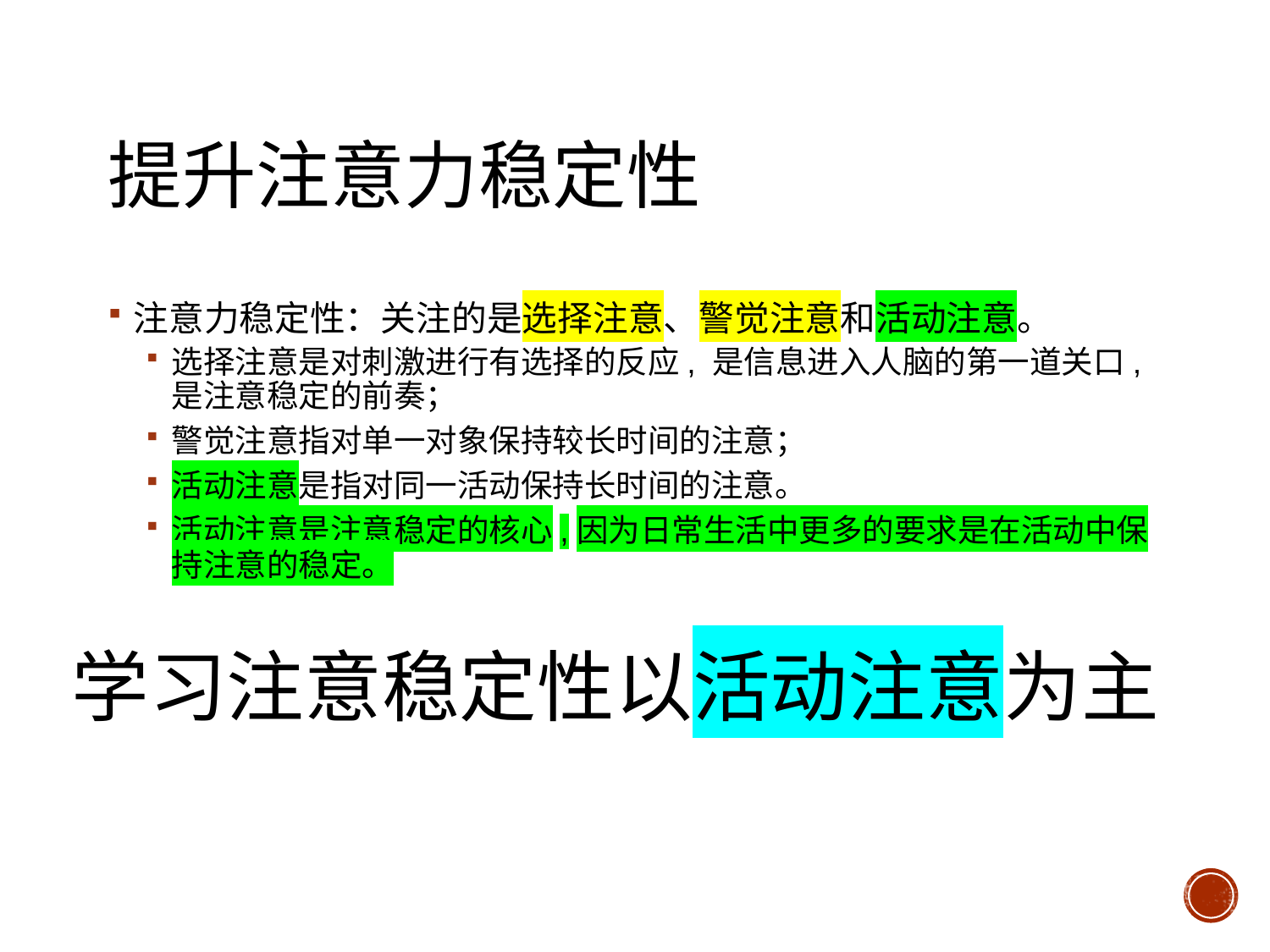

# 提升注意力稳定性
注意力稳定性：关注的是选择注意、警觉注意和活动注意。
选择注意是对刺激进行有选择的反应, 是信息进入人脑的第一道关口, 是注意稳定的前奏；
警觉注意指对单一对象保持较长时间的注意；
活动注意是指对同一活动保持长时间的注意。
活动注意是注意稳定的核心,因为日常生活中更多的要求是在活动中保持注意的稳定。

学习注意稳定性以活动注意为主